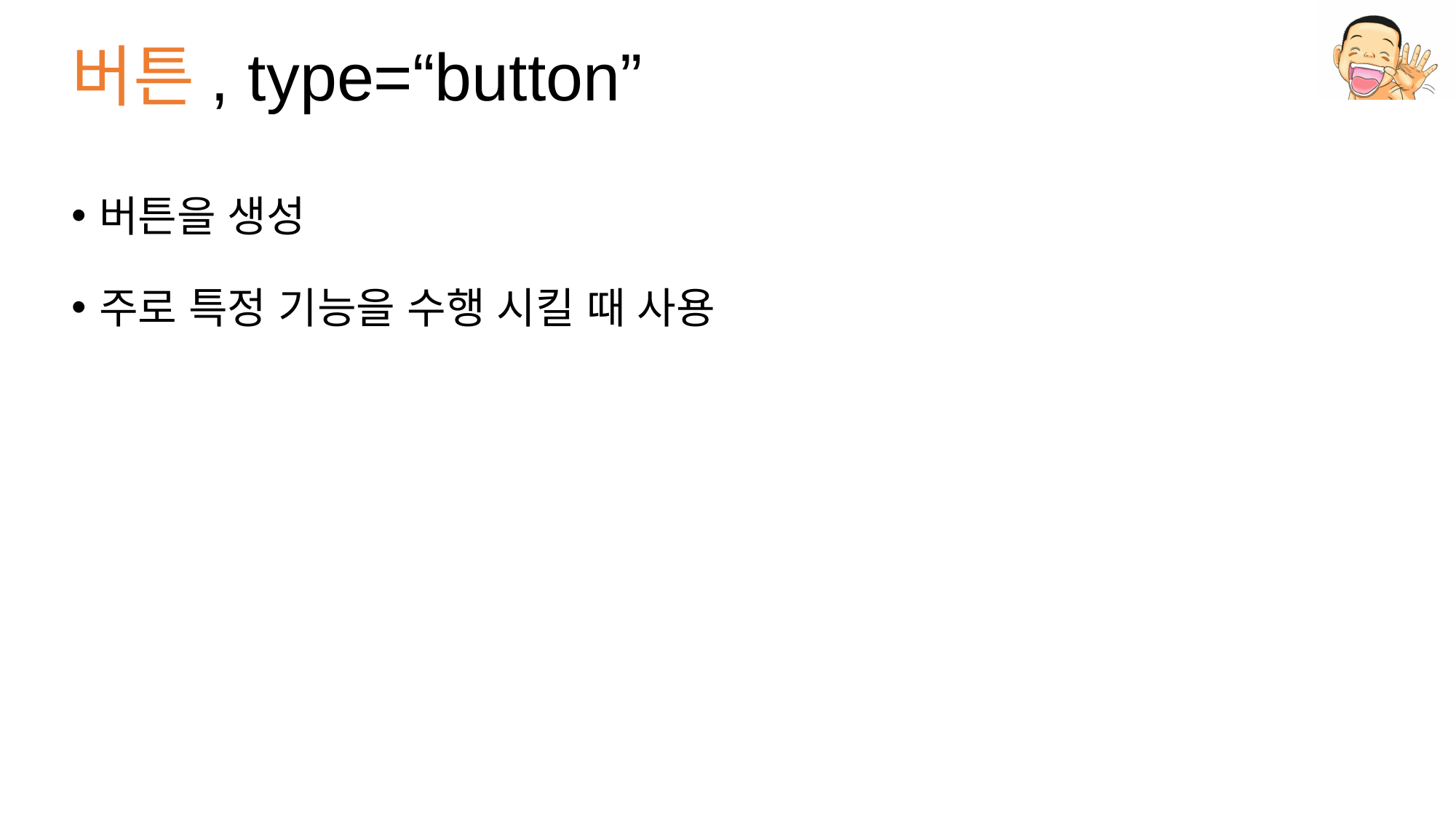

# 버튼, type=“button”
버튼을 생성
주로 특정 기능을 수행 시킬 때 사용